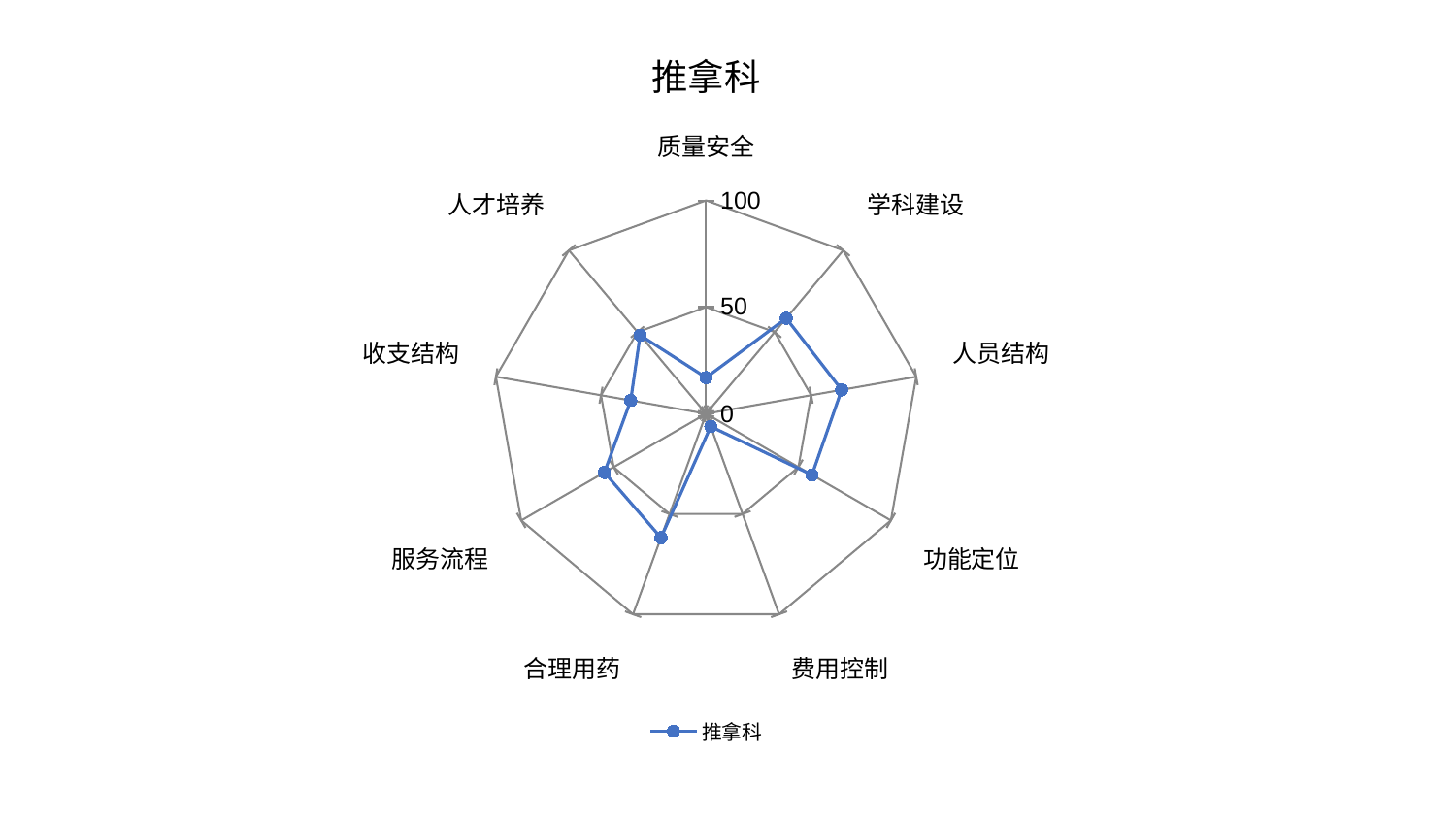

### Chart: 推拿科

| Category | 推拿科 |
|---|---|
| 质量安全 | 16.970240566031137 |
| 学科建设 | 58.42566568211225 |
| 人员结构 | 64.51666841321128 |
| 功能定位 | 57.32118002364093 |
| 费用控制 | 6.376807460807826 |
| 合理用药 | 61.812957157743476 |
| 服务流程 | 55.0088680415247 |
| 收支结构 | 35.853529571999104 |
| 人才培养 | 48.109325477102935 |
78